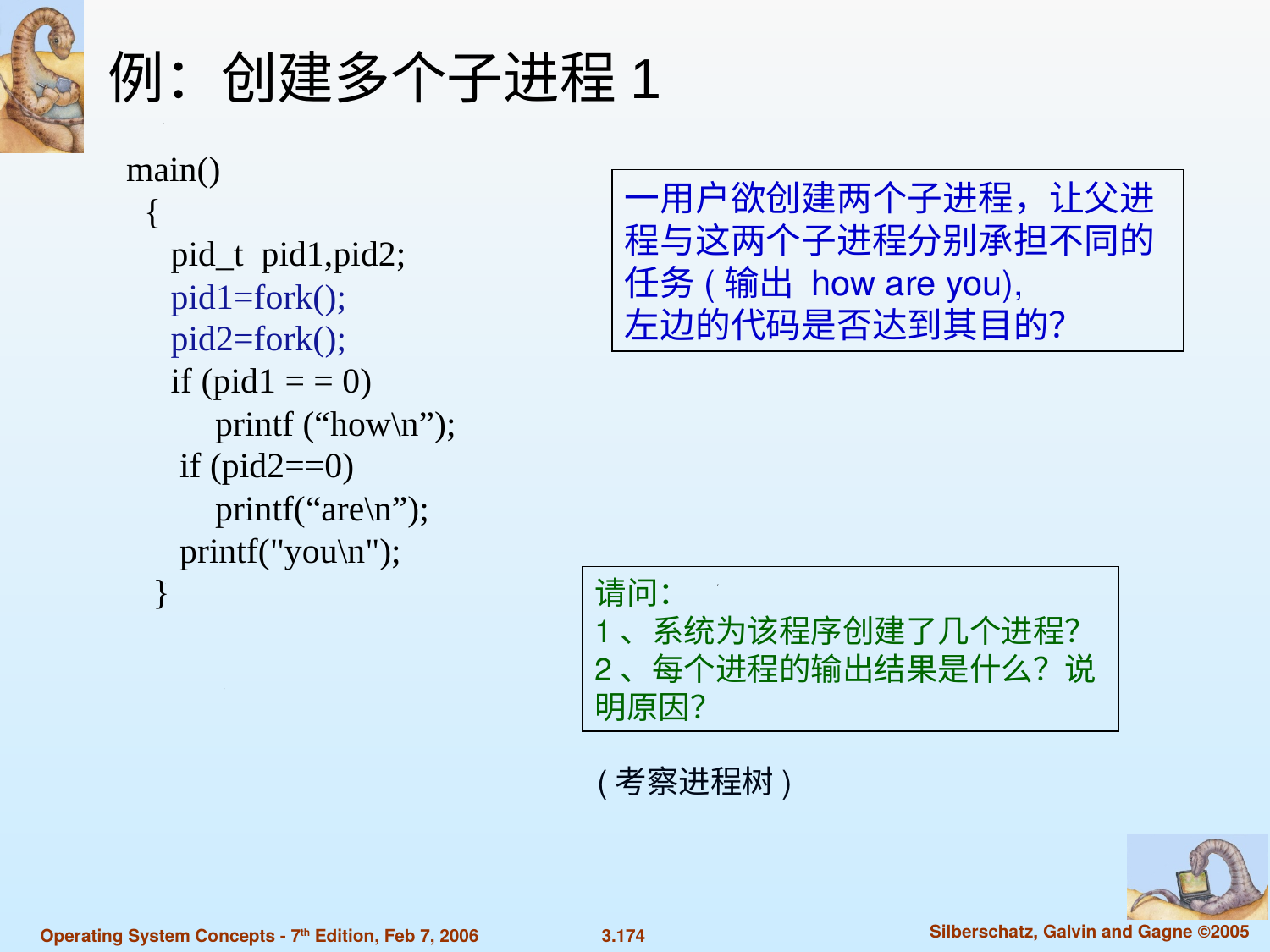

例：创建多个子进程1
main()
  {
     pid_t  pid1,pid2;
     pid1=fork();
     pid2=fork();
     if (pid1 = = 0)
          printf (“how\n”);
      if (pid2==0)
          printf(“are\n”);
      printf("you\n");
   }

一用户欲创建两个子进程，让父进程与这两个子进程分别承担不同的任务(输出 how are you),
左边的代码是否达到其目的？
请问：
1、系统为该程序创建了几个进程？
2、每个进程的输出结果是什么？说明原因？
(考察进程树)